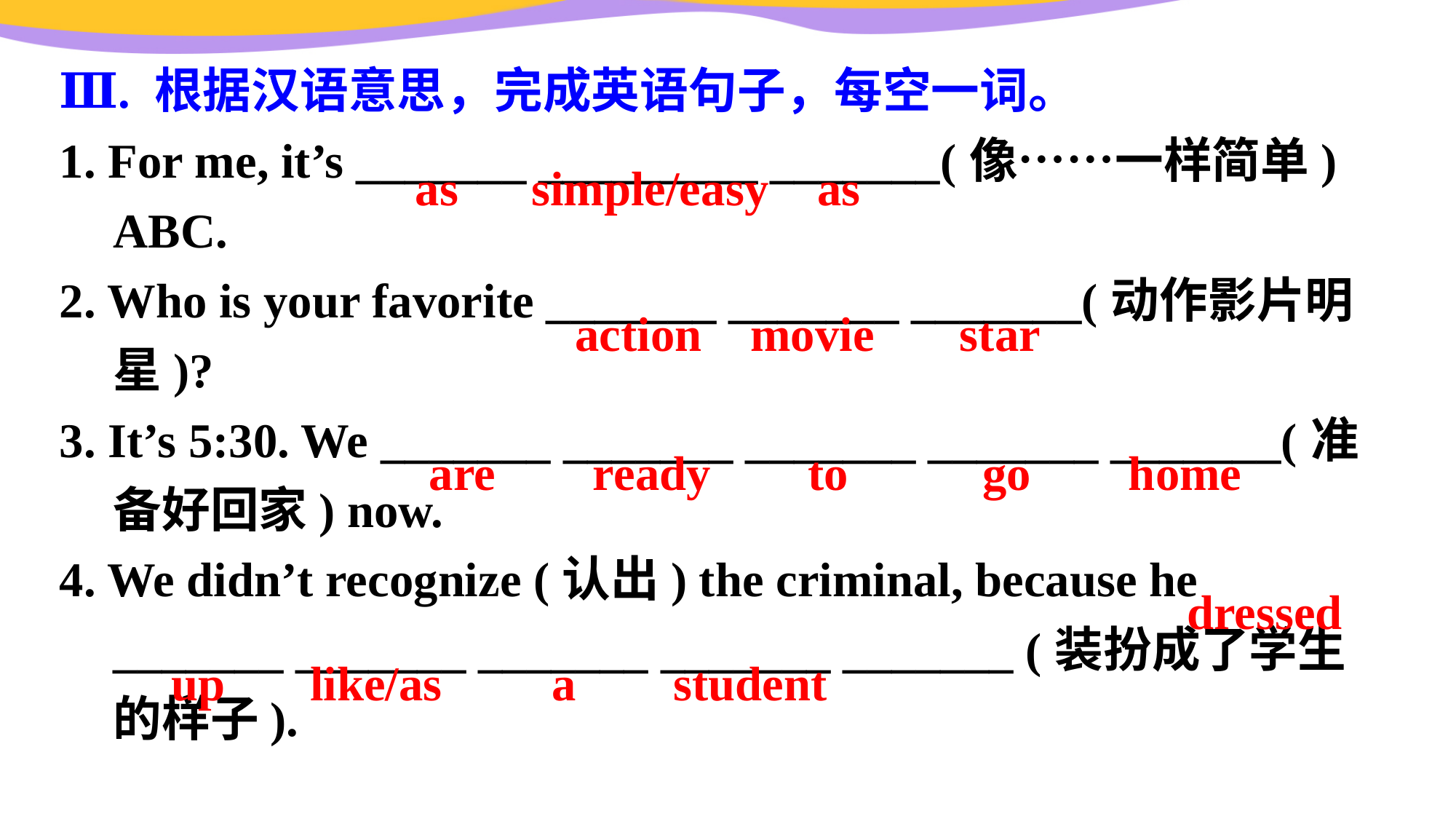

Ⅲ. 根据汉语意思，完成英语句子，每空一词。
1. For me, it’s _______ _________ _______(像……一样简单) ABC.
2. Who is your favorite _______ _______ _______(动作影片明星)?
3. It’s 5:30. We _______ _______ _______ _______ _______(准备好回家) now.
4. We didn’t recognize (认出) the criminal, because he _______ _______ _______ _______ _______ (装扮成了学生的样子).
 as      simple/easy    as
action    movie       star
are        ready        to           go        home
dressed
up       like/as         a        student